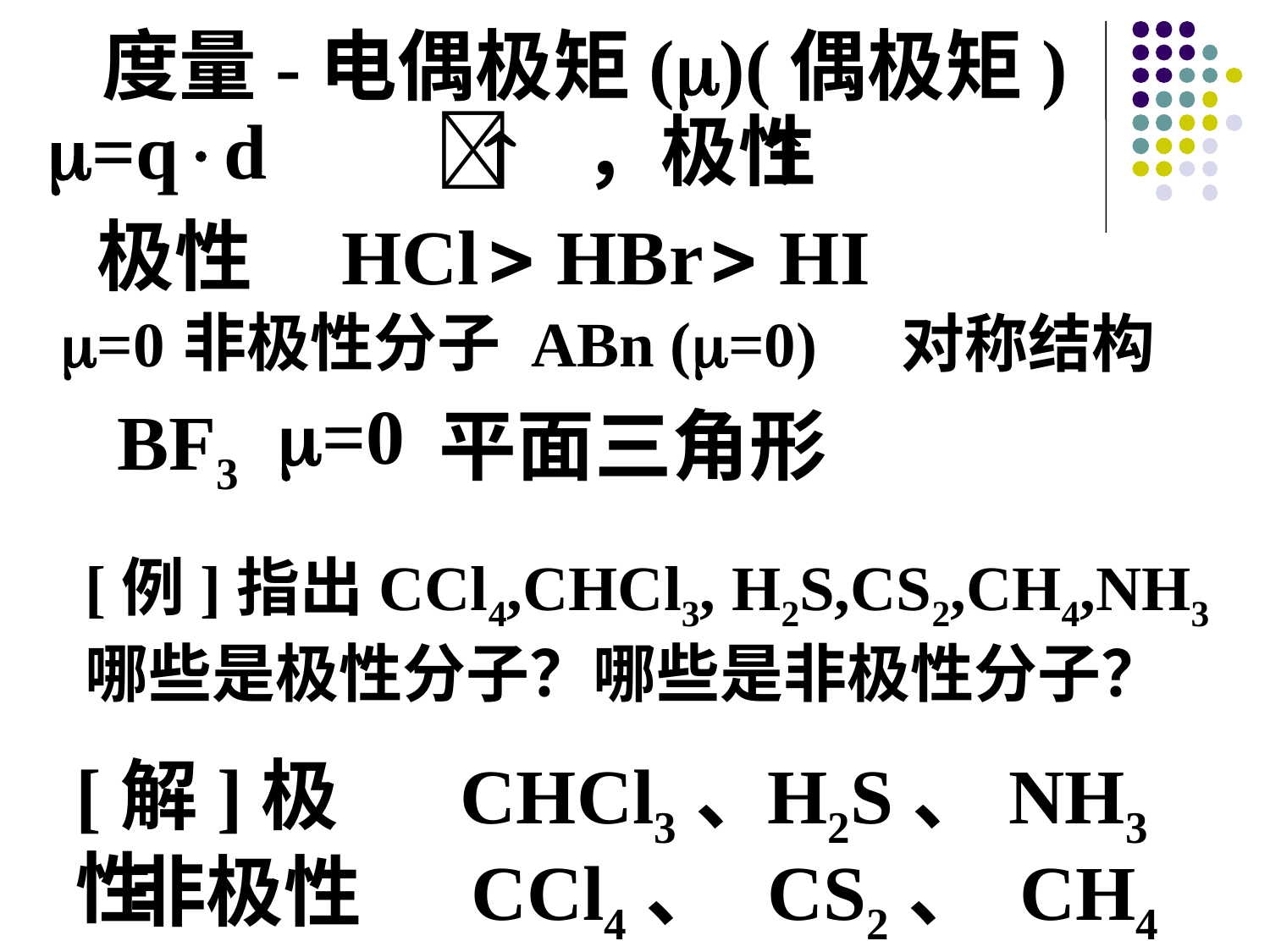

度量-电偶极矩(μ)(偶极矩)
μ=q⋅d
μ   ，极性
↑             ↑
极性    HCl    HBr    HI
>
>
非极性分子
μ=0
ABn (μ=0)
对称结构
μ=0
BF3
平面三角形
[例]指出CCl4,CHCl3, H2S,CS2,CH4,NH3哪些是极性分子？哪些是非极性分子？
[解]极性
CHCl3、
H2S、
NH3
非极性
CCl4、
CS2、
CH4